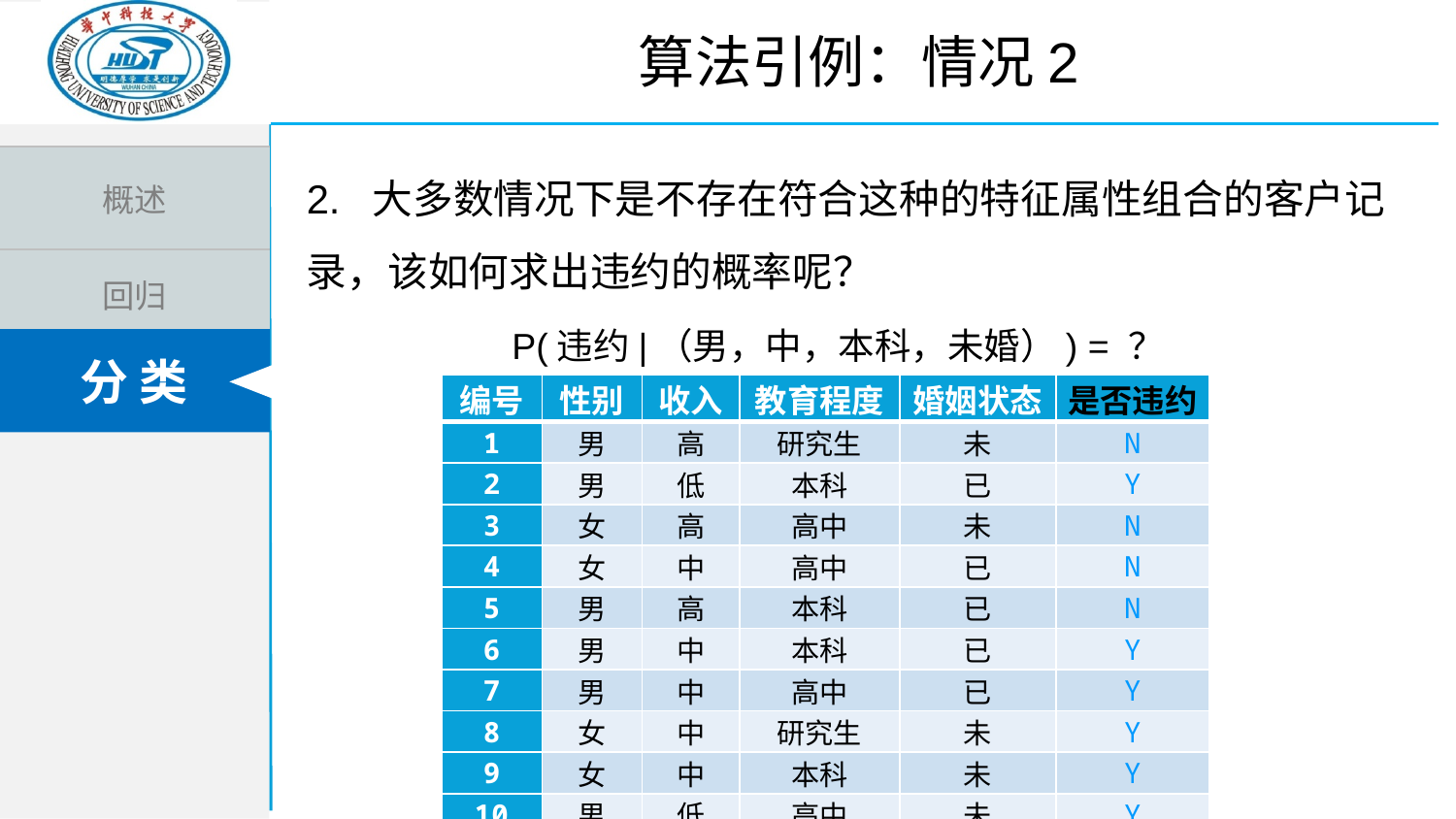

算法引例：情况2
2.  大多数情况下是不存在符合这种的特征属性组合的客户记录，该如何求出违约的概率呢？
 P(违约|（男，中，本科，未婚）) = ？
| 编号 | 性别 | 收入 | 教育程度 | 婚姻状态 | 是否违约 |
| --- | --- | --- | --- | --- | --- |
| 1 | 男 | 高 | 研究生 | 未 | N |
| 2 | 男 | 低 | 本科 | 已 | Y |
| 3 | 女 | 高 | 高中 | 未 | N |
| 4 | 女 | 中 | 高中 | 已 | N |
| 5 | 男 | 高 | 本科 | 已 | N |
| 6 | 男 | 中 | 本科 | 已 | Y |
| 7 | 男 | 中 | 高中 | 已 | Y |
| 8 | 女 | 中 | 研究生 | 未 | Y |
| 9 | 女 | 中 | 本科 | 未 | Y |
| 10 | 男 | 低 | 高中 | 未 | Y |